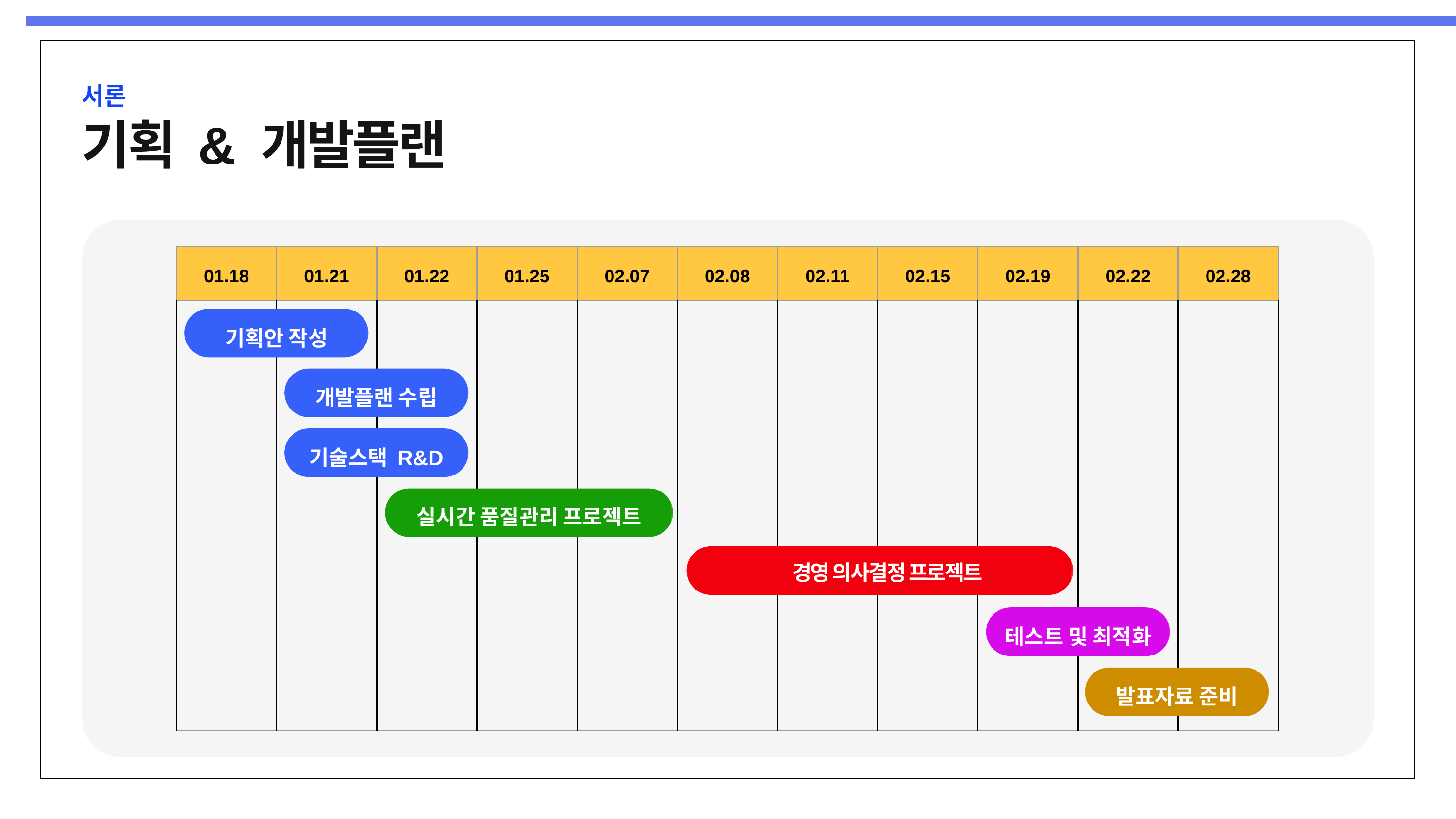

서론

기획 & 개발플랜

| 01.18 | 01.21 | 01.22 | 01.25 | 02.07 | 02.08 | 02.11 | 02.15 | 02.19 | 02.22 | 02.28 |
| --- | --- | --- | --- | --- | --- | --- | --- | --- | --- | --- |
|  |  |  |  |  |  |  |  |  |  |  |
|  |  |  |  |  |  |  |  |  |  |  |
|  |  |  |  |  |  |  |  |  |  |  |
|  |  |  |  |  |  |  |  |  |  |  |
|  |  |  |  |  |  |  |  |  |  |  |
|  |  |  |  |  |  |  |  |  |  |  |
|  |  |  |  |  |  |  |  |  |  |  |

기획안 작성

개발플랜 수립

기술스택 R&D

실시간 품질관리 프로젝트

경영 의사결정 프로젝트

테스트 및 최적화

발표자료 준비